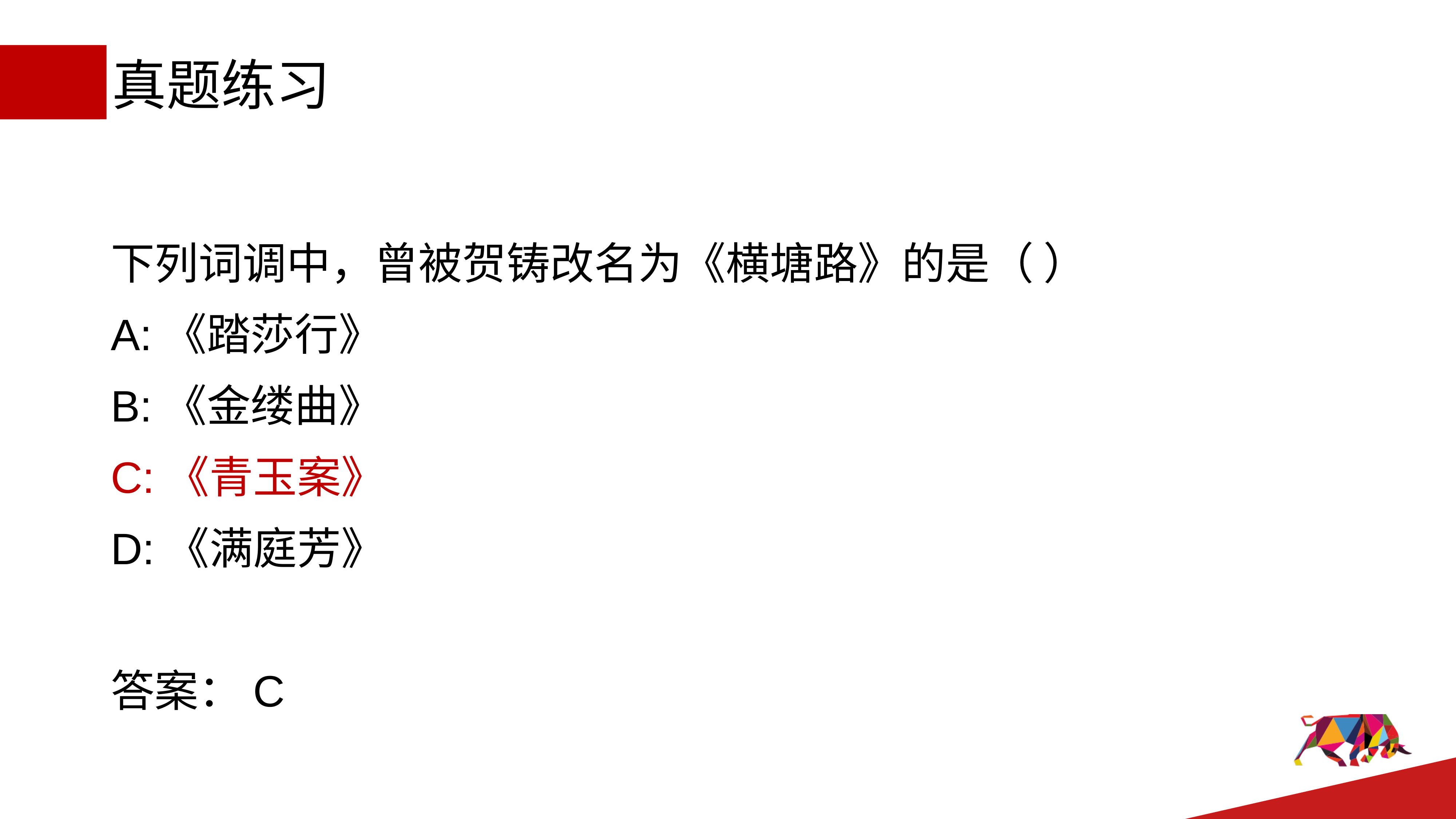

# 真题练习
下列词调中，曾被贺铸改名为《横塘路》的是（ ）
A:《踏莎行》
B:《金缕曲》
C:《青玉案》
D:《满庭芳》

答案：C